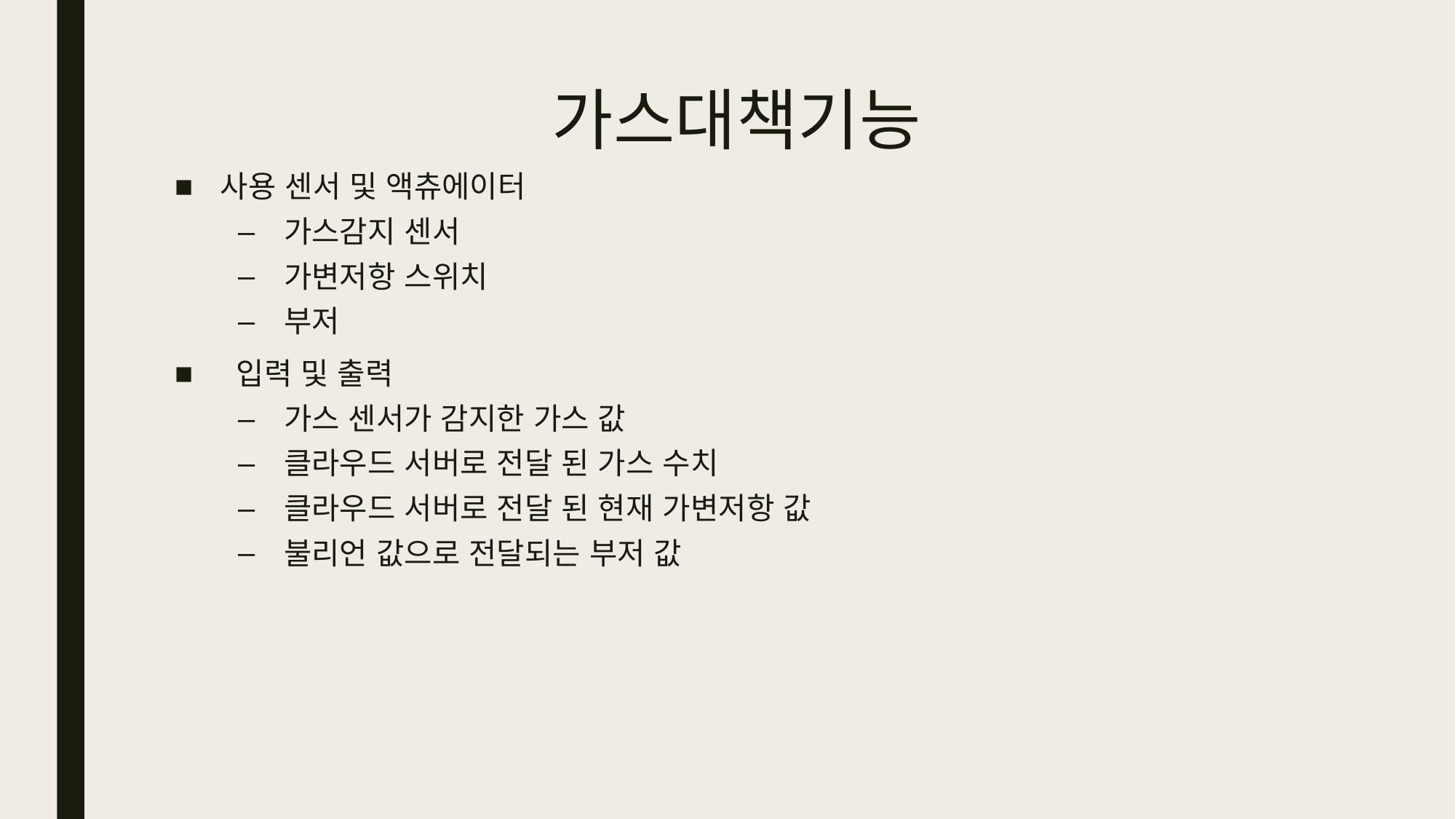

# 가스대책기능
사용 센서 및 액츄에이터
가스감지 센서
가변저항 스위치
부저
 입력 및 출력
가스 센서가 감지한 가스 값
클라우드 서버로 전달 된 가스 수치
클라우드 서버로 전달 된 현재 가변저항 값
불리언 값으로 전달되는 부저 값